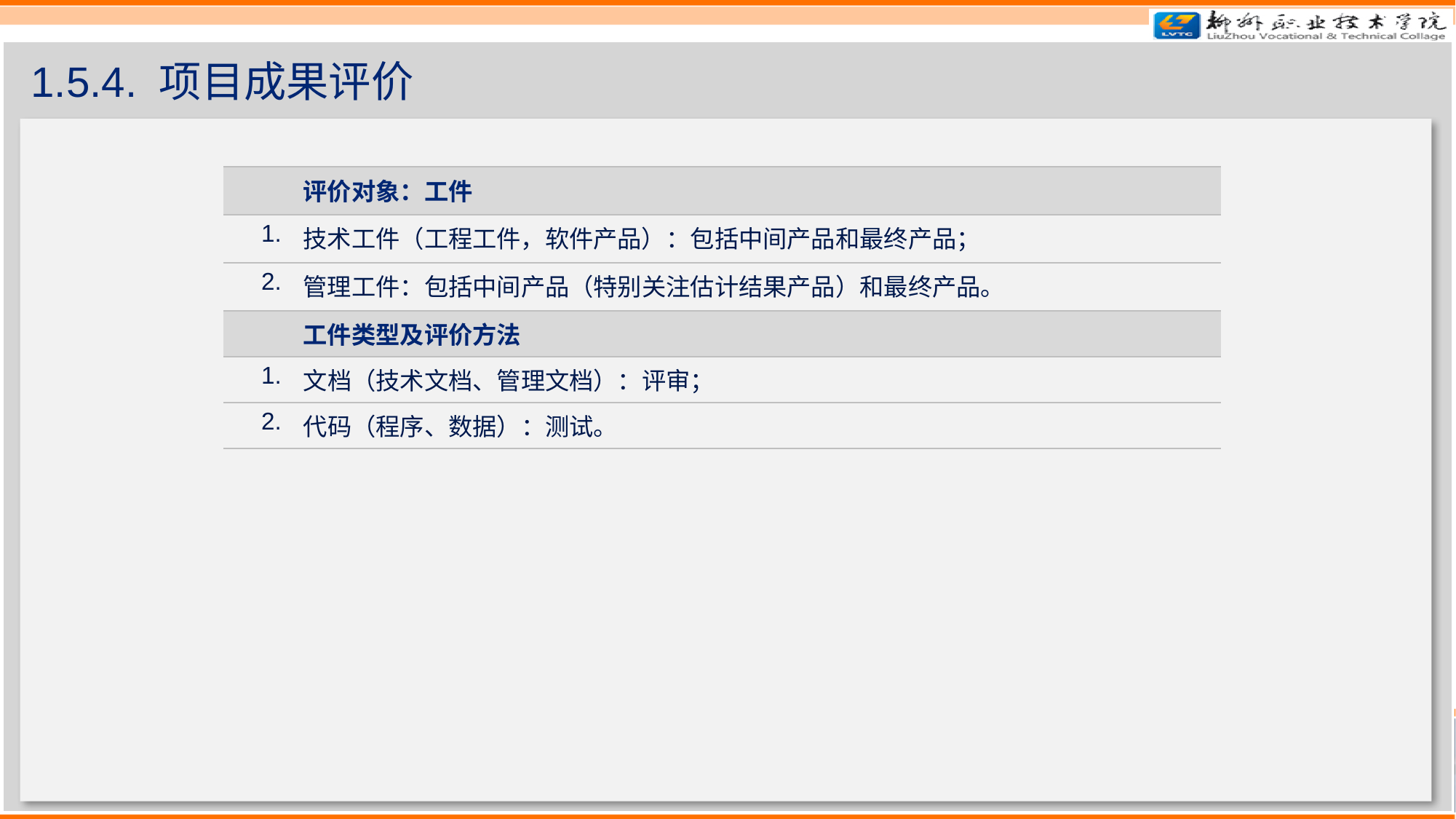

# 1.5.4. 项目成果评价
|  | 评价对象：工件 |
| --- | --- |
| 1. | 技术工件（工程工件，软件产品）：包括中间产品和最终产品； |
| 2. | 管理工件：包括中间产品（特别关注估计结果产品）和最终产品。 |
|  | 工件类型及评价方法 |
| 1. | 文档（技术文档、管理文档）：评审； |
| 2. | 代码（程序、数据）：测试。 |